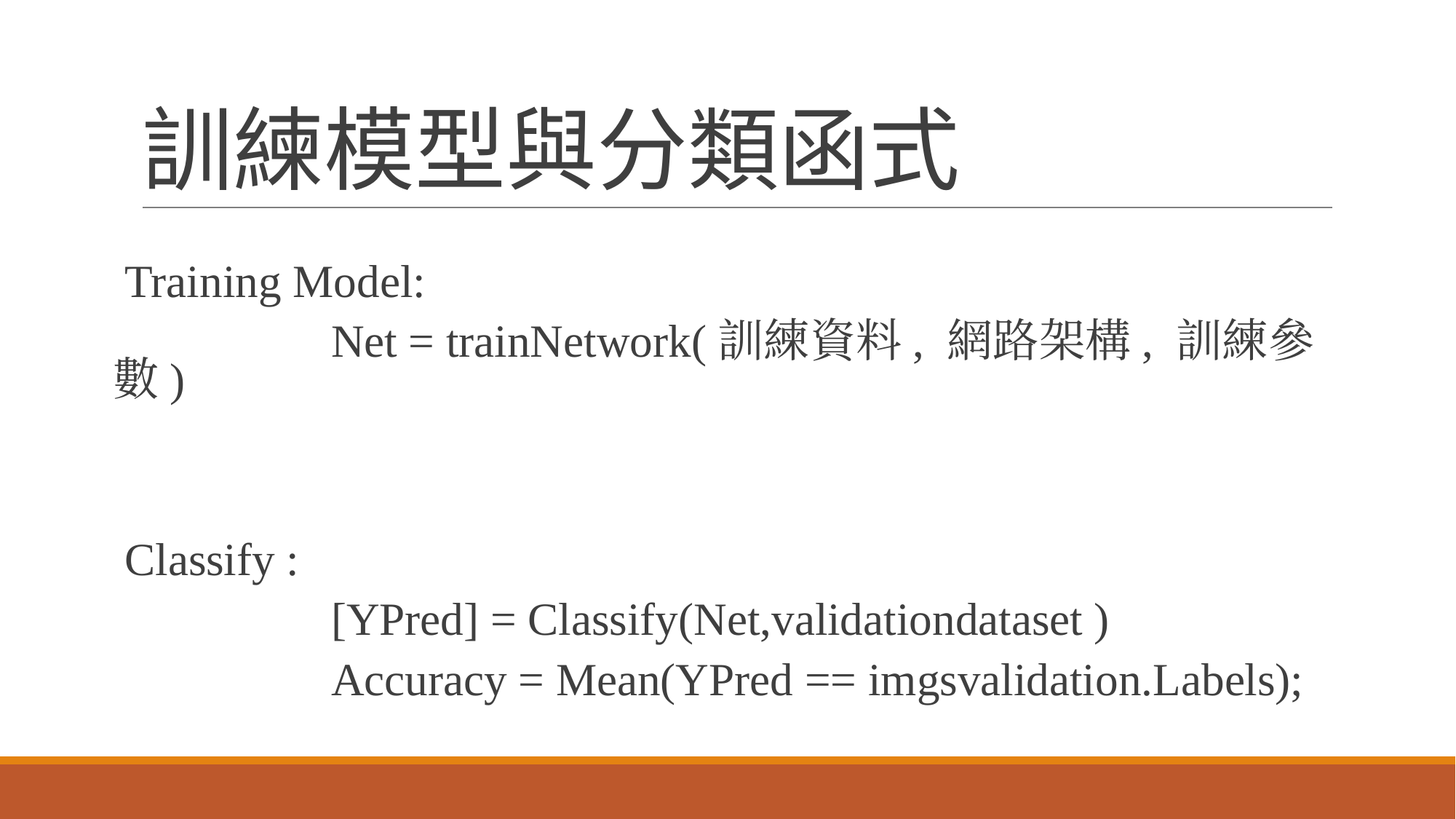

# 訓練模型與分類函式
Training Model:
		Net = trainNetwork(訓練資料, 網路架構, 訓練參數)

Classify :
		[YPred] = Classify(Net,validationdataset )
		Accuracy = Mean(YPred == imgsvalidation.Labels);